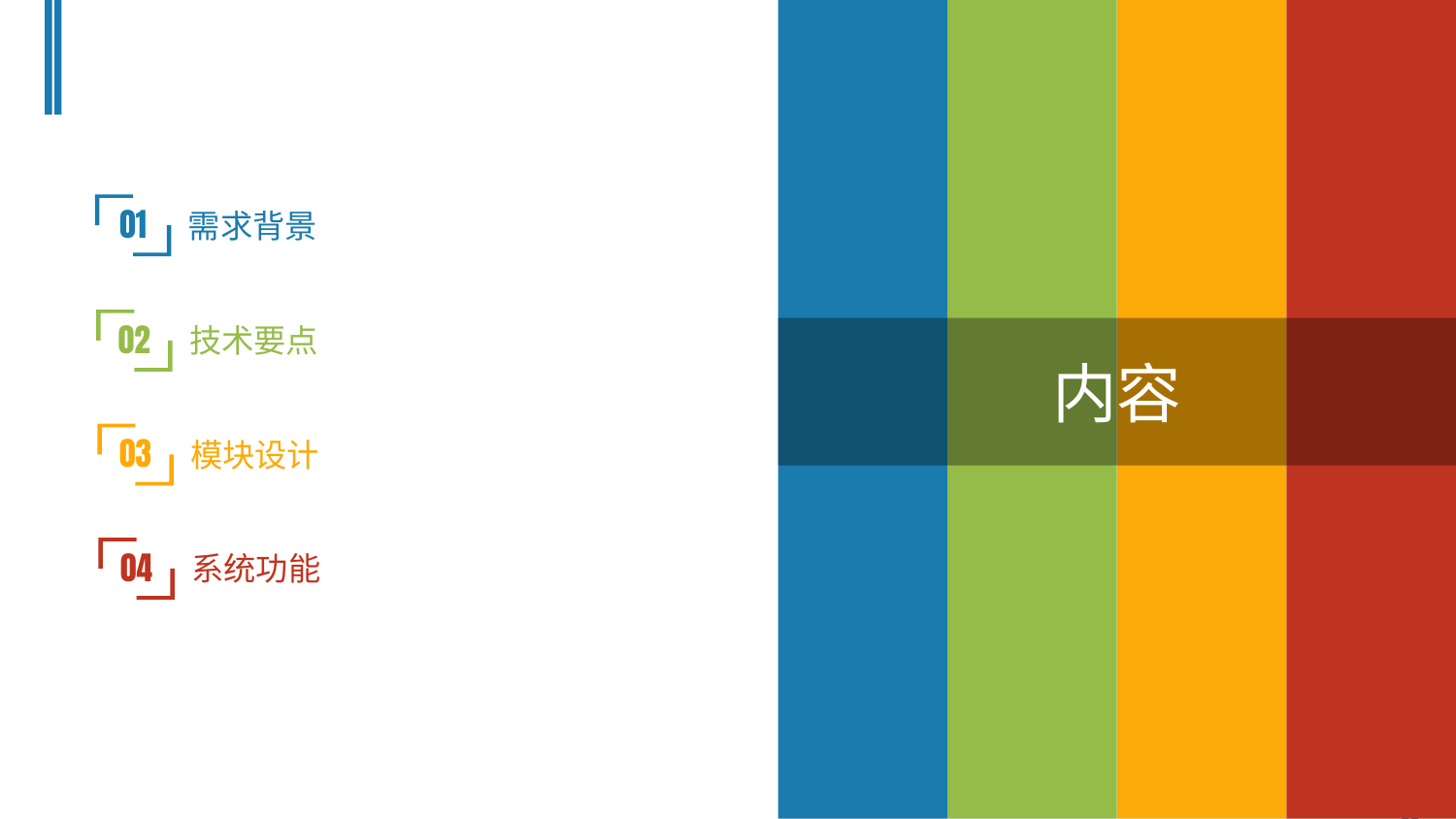

01
需求背景
02
技术要点
内容
03
模块设计
04
系统功能